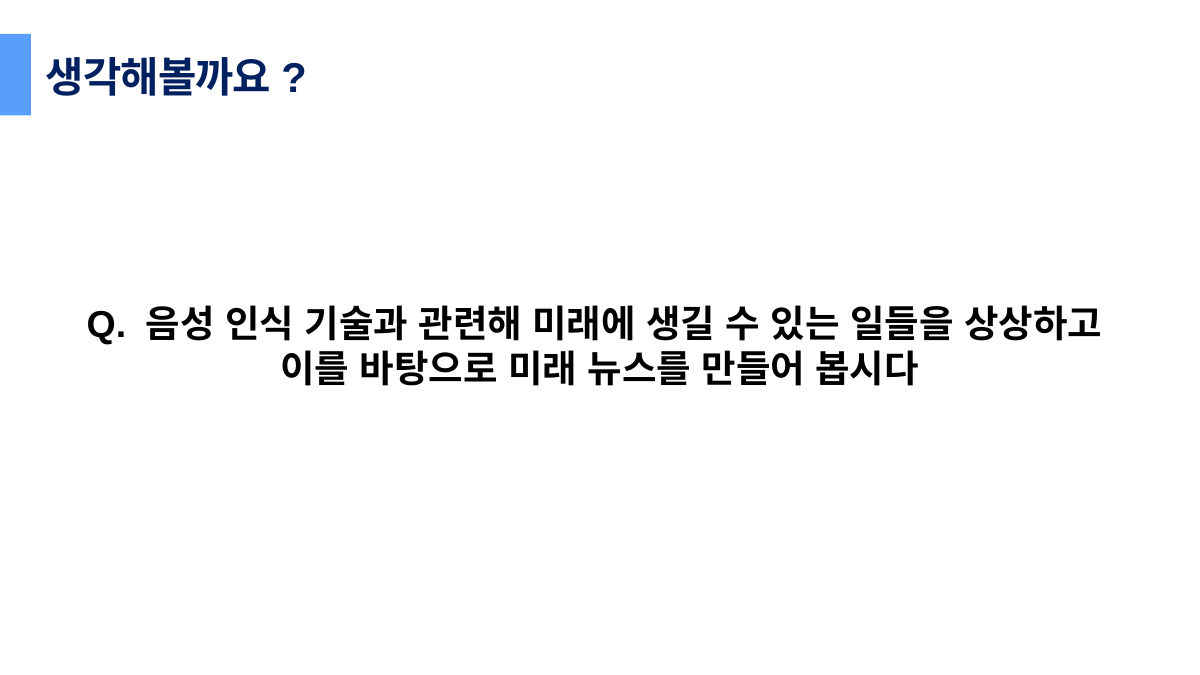

생각해볼까요?
Q. 음성 인식 기술과 관련해 미래에 생길 수 있는 일들을 상상하고
이를 바탕으로 미래 뉴스를 만들어 봅시다